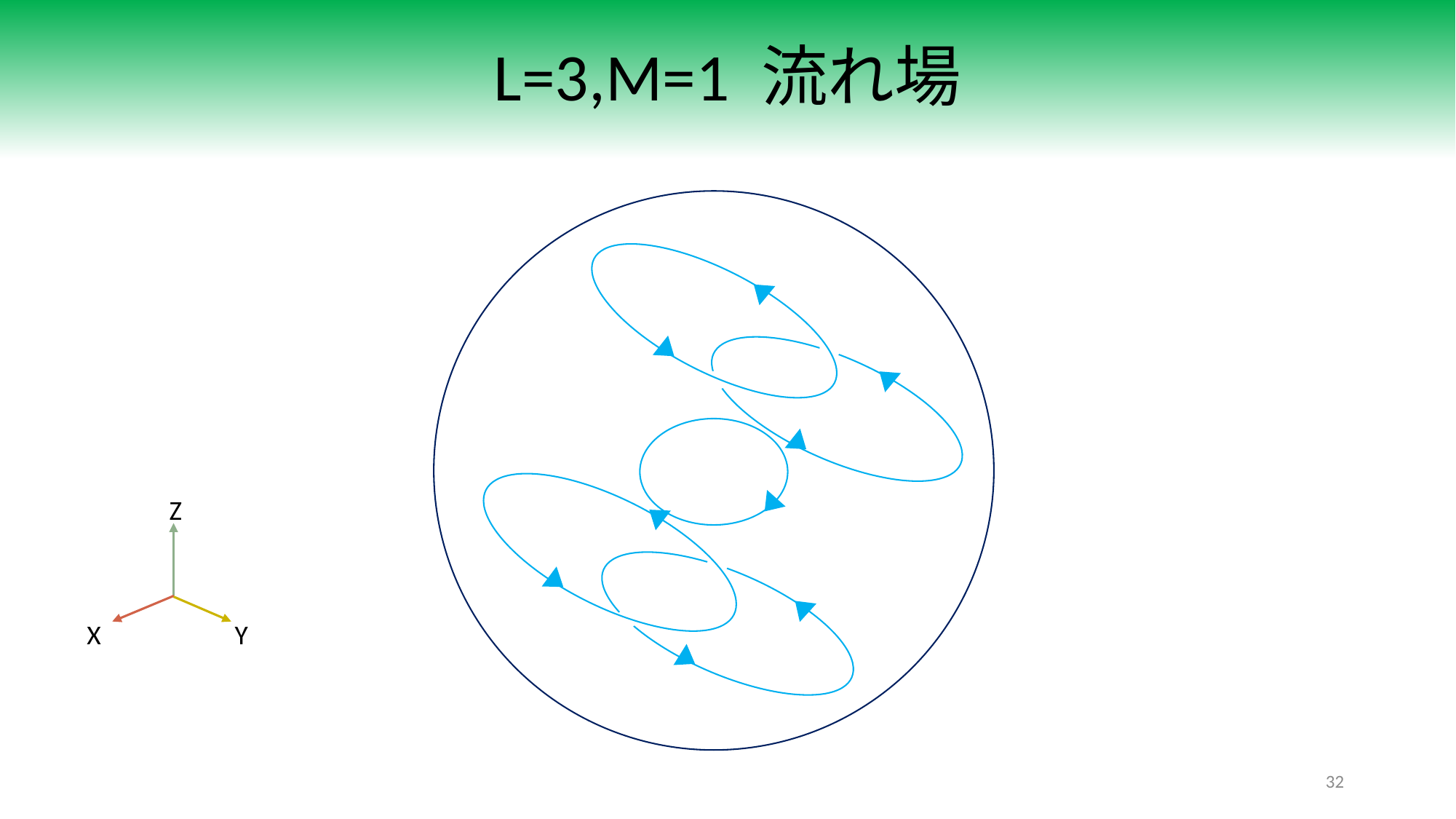

# L=3,M=1 流れ場

Z

X
Y

32